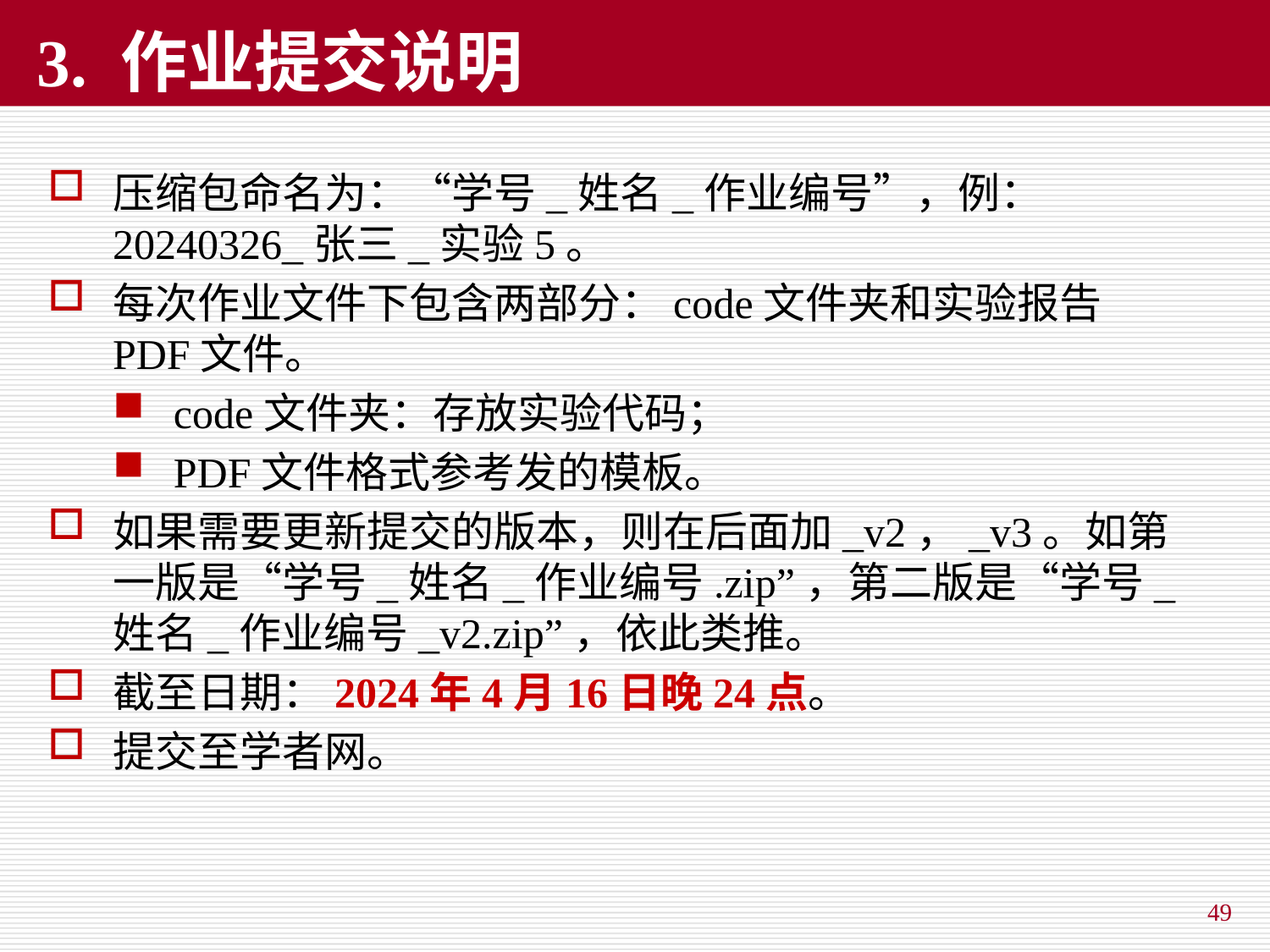

# 3. 作业提交说明
压缩包命名为：“学号_姓名_作业编号”，例：20240326_张三_实验5。
每次作业文件下包含两部分：code文件夹和实验报告PDF文件。
code文件夹：存放实验代码；
PDF文件格式参考发的模板。
如果需要更新提交的版本，则在后面加_v2，_v3。如第一版是“学号_姓名_作业编号.zip”，第二版是“学号_姓名_作业编号_v2.zip”，依此类推。
截至日期：2024年4月16日晚24点。
提交至学者网。
49